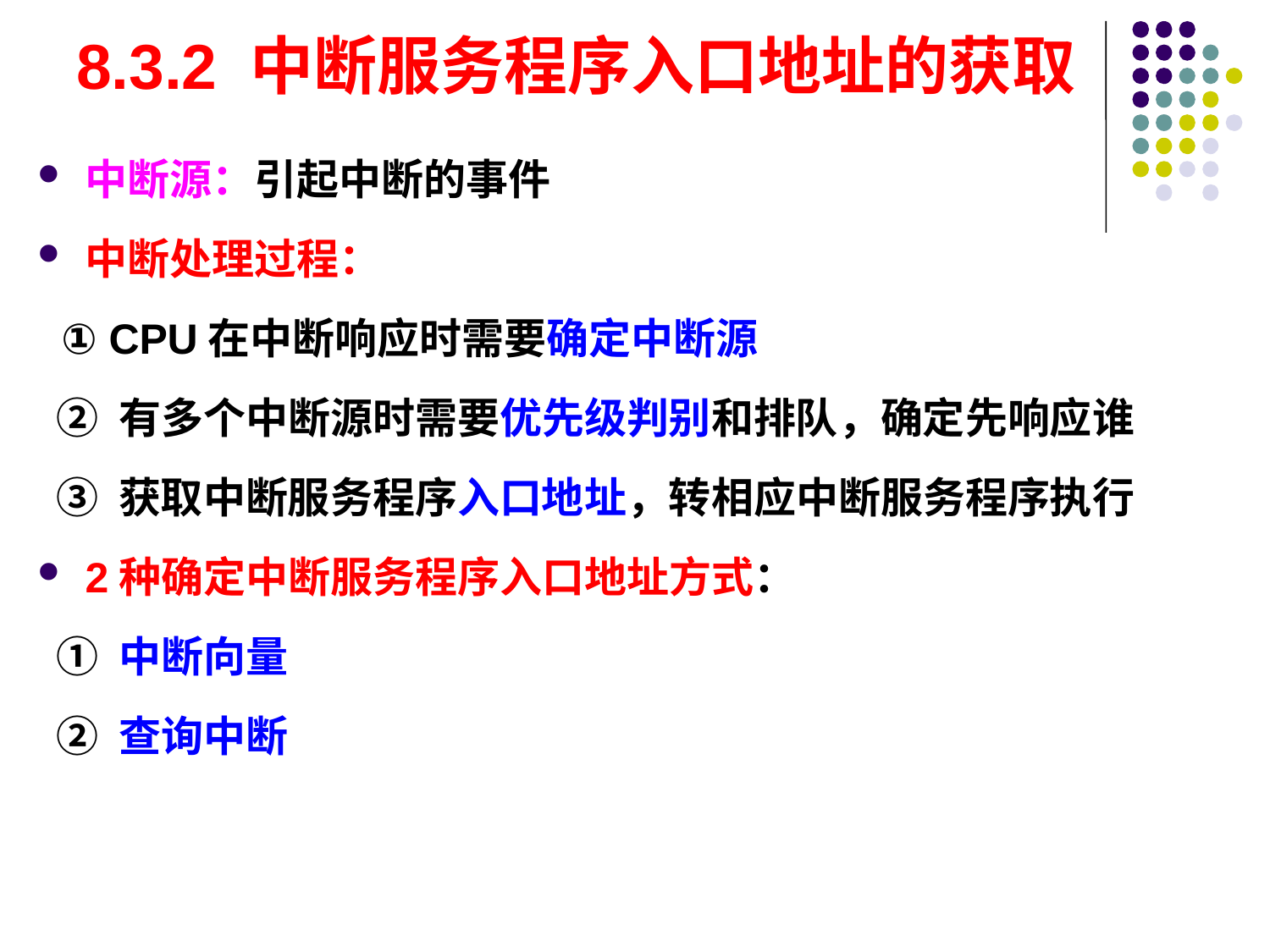

# 8.3.2 中断服务程序入口地址的获取
中断源：引起中断的事件
中断处理过程：
  ① CPU在中断响应时需要确定中断源
  ② 有多个中断源时需要优先级判别和排队，确定先响应谁
  ③ 获取中断服务程序入口地址，转相应中断服务程序执行
2种确定中断服务程序入口地址方式：
  ① 中断向量
  ② 查询中断

24